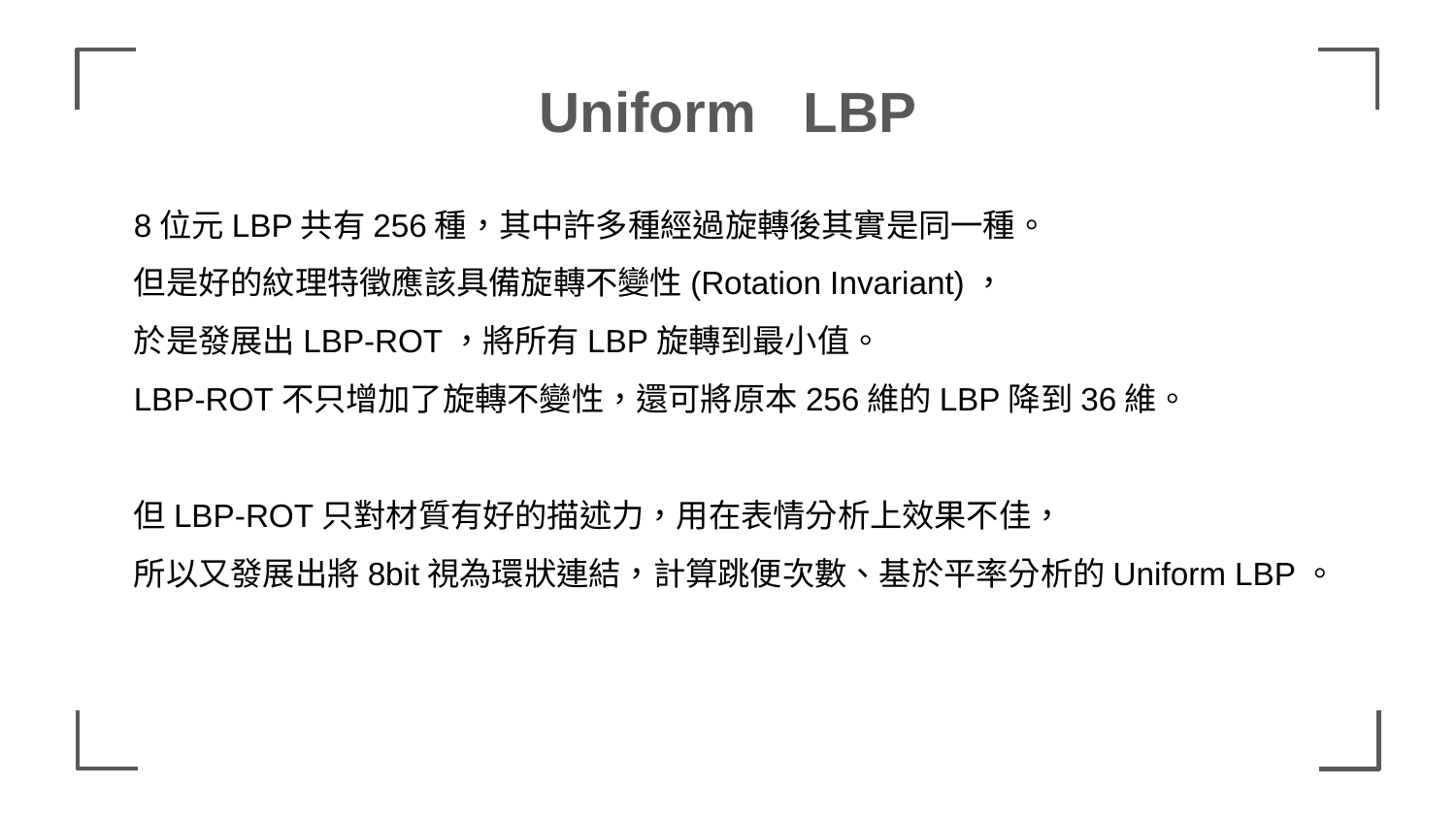

# Uniform   LBP
8位元LBP共有256種，其中許多種經過旋轉後其實是同一種。
但是好的紋理特徵應該具備旋轉不變性(Rotation Invariant)，
於是發展出LBP-ROT，將所有LBP旋轉到最小值。
LBP-ROT不只增加了旋轉不變性，還可將原本256維的LBP降到36維。

但LBP-ROT只對材質有好的描述力，用在表情分析上效果不佳，
所以又發展出將8bit視為環狀連結，計算跳便次數、基於平率分析的Uniform LBP。